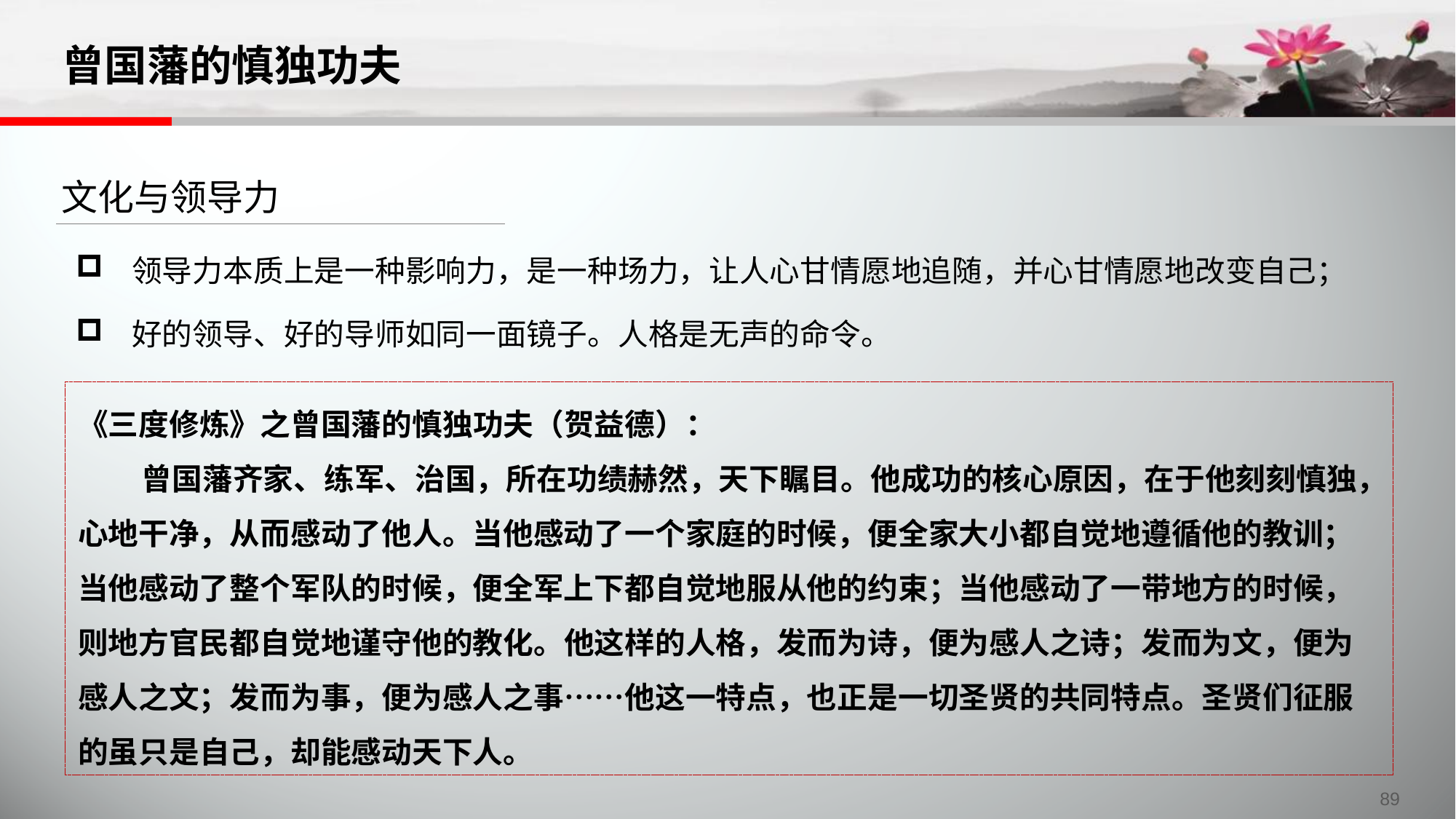

# 曾国藩的慎独功夫
文化与领导力
领导力本质上是一种影响力，是一种场力，让人心甘情愿地追随，并心甘情愿地改变自己；
好的领导、好的导师如同一面镜子。人格是无声的命令。
《三度修炼》之曾国藩的慎独功夫（贺益德）：
曾国藩齐家、练军、治国，所在功绩赫然，天下瞩目。他成功的核心原因，在于他刻刻慎独，心地干净，从而感动了他人。当他感动了一个家庭的时候，便全家大小都自觉地遵循他的教训；当他感动了整个军队的时候，便全军上下都自觉地服从他的约束；当他感动了一带地方的时候，则地方官民都自觉地谨守他的教化。他这样的人格，发而为诗，便为感人之诗；发而为文，便为感人之文；发而为事，便为感人之事……他这一特点，也正是一切圣贤的共同特点。圣贤们征服的虽只是自己，却能感动天下人。
89